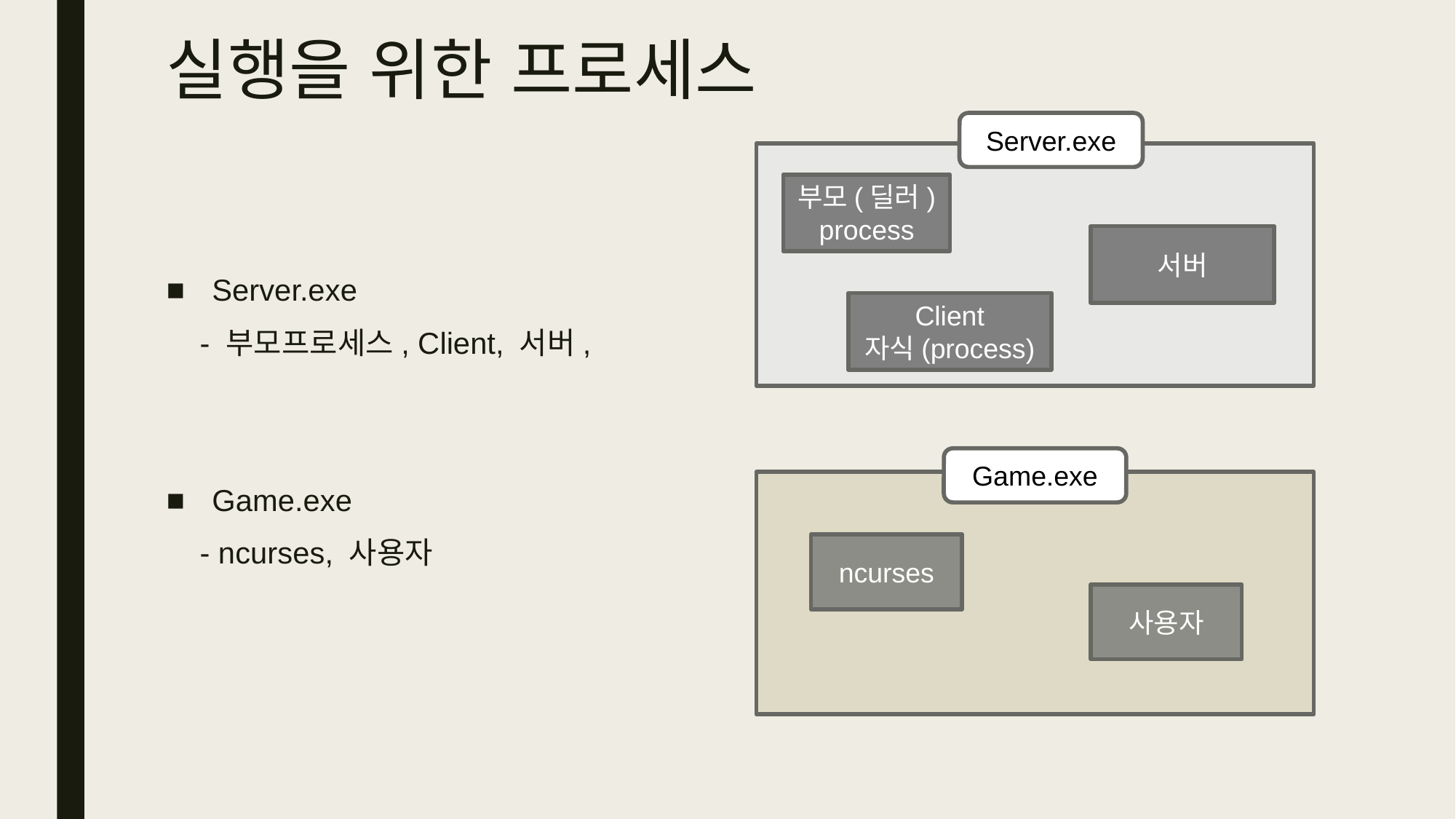

# 실행을 위한 프로세스
Server.exe

Server.exe
    - 부모프로세스, Client, 서버,

Game.exe
    - ncurses, 사용자

부모(딜러)
process
서버
Client
자식(process)
Game.exe

ncurses
사용자